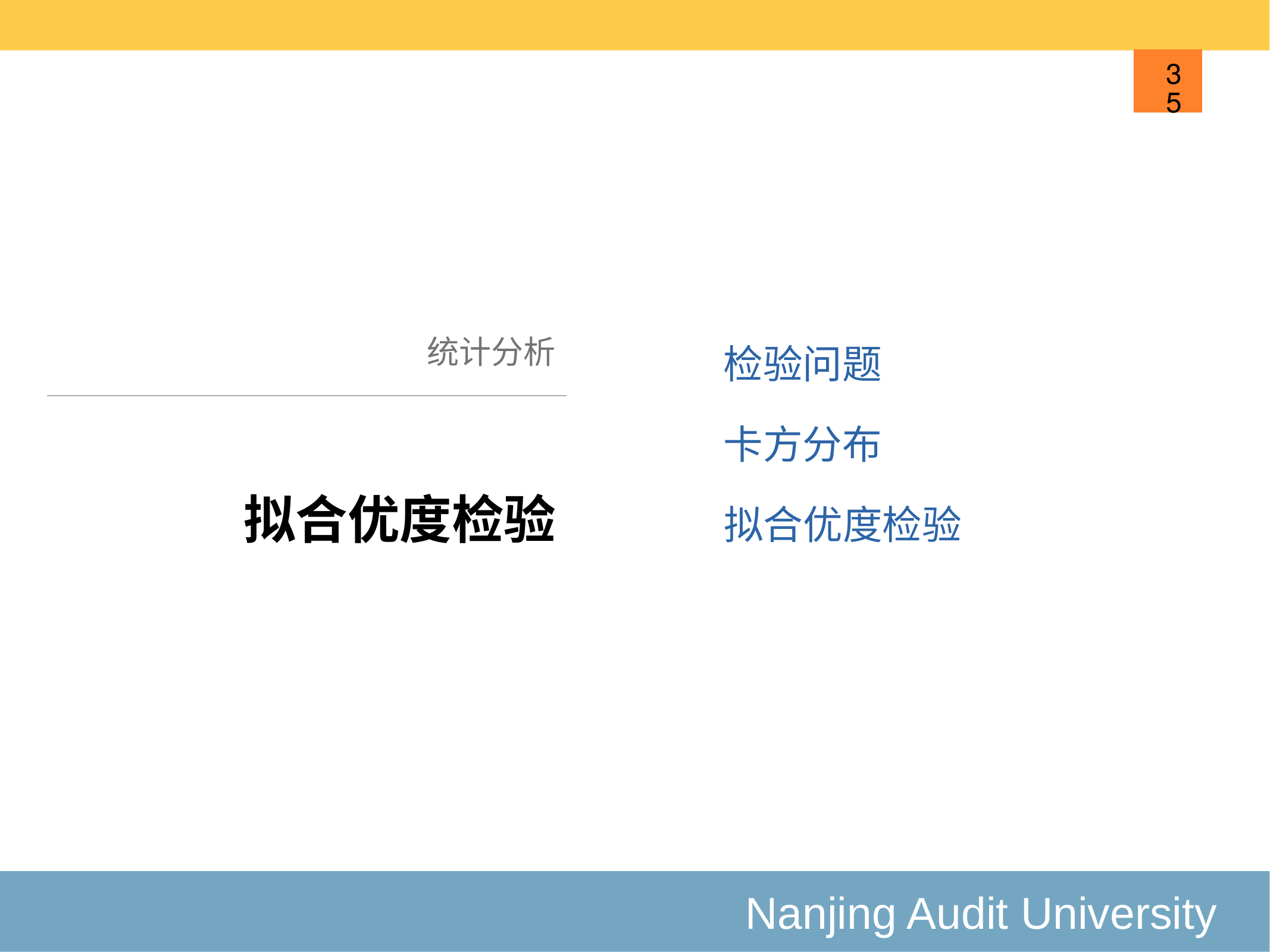

35
统计分析
检验问题
卡方分布
# 拟合优度检验
拟合优度检验